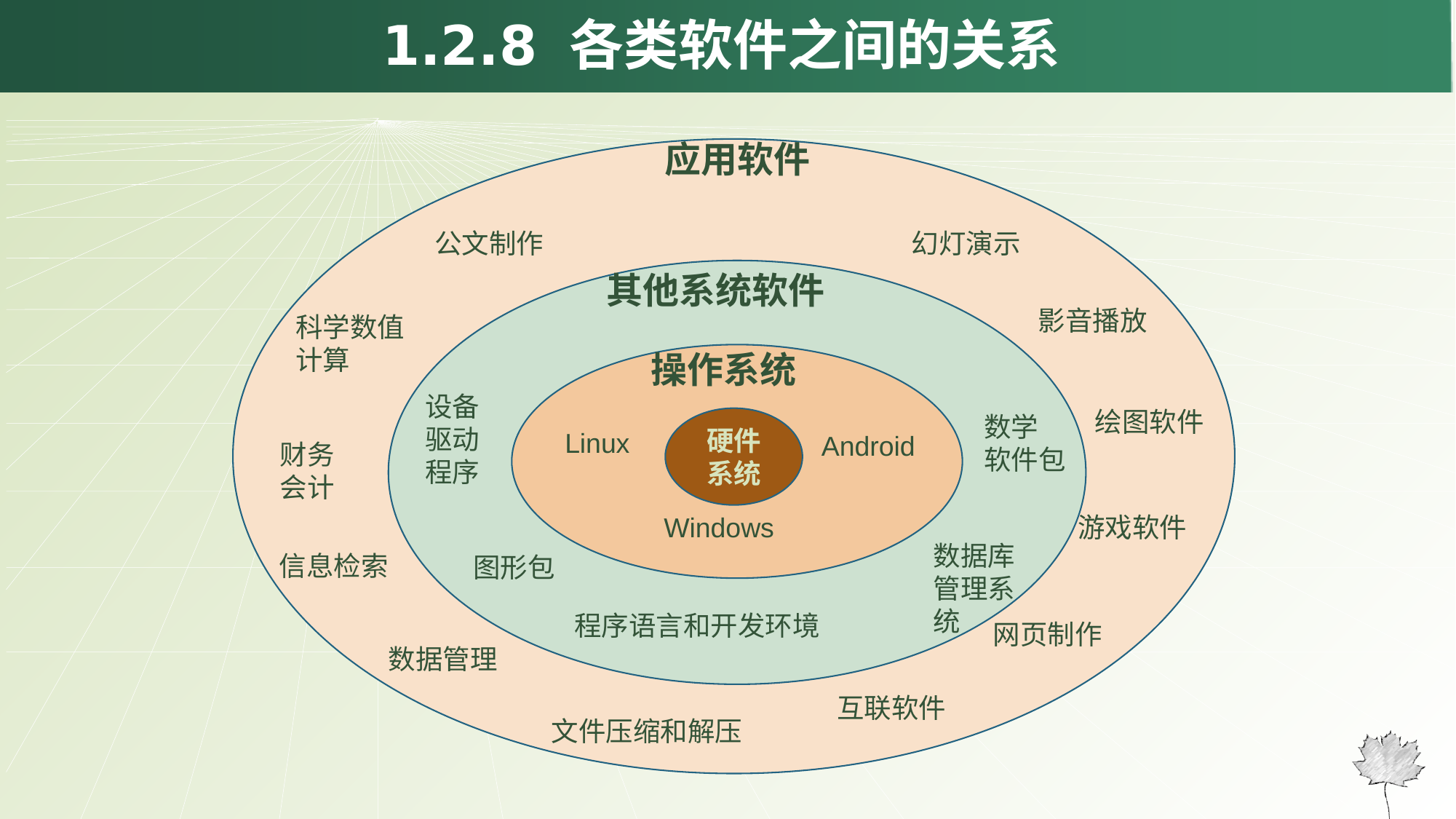

1.2.8 各类软件之间的关系
应用软件

公文制作
幻灯演示
影音播放
科学数值计算
绘图软件
财务会计
游戏软件
信息检索
网页制作
数据管理
互联软件
文件压缩和解压

其他系统软件
设备驱动程序
数学
软件包
数据库管理系统
图形包
程序语言和开发环境
操作系统

Linux
Android
Windows
硬件系统